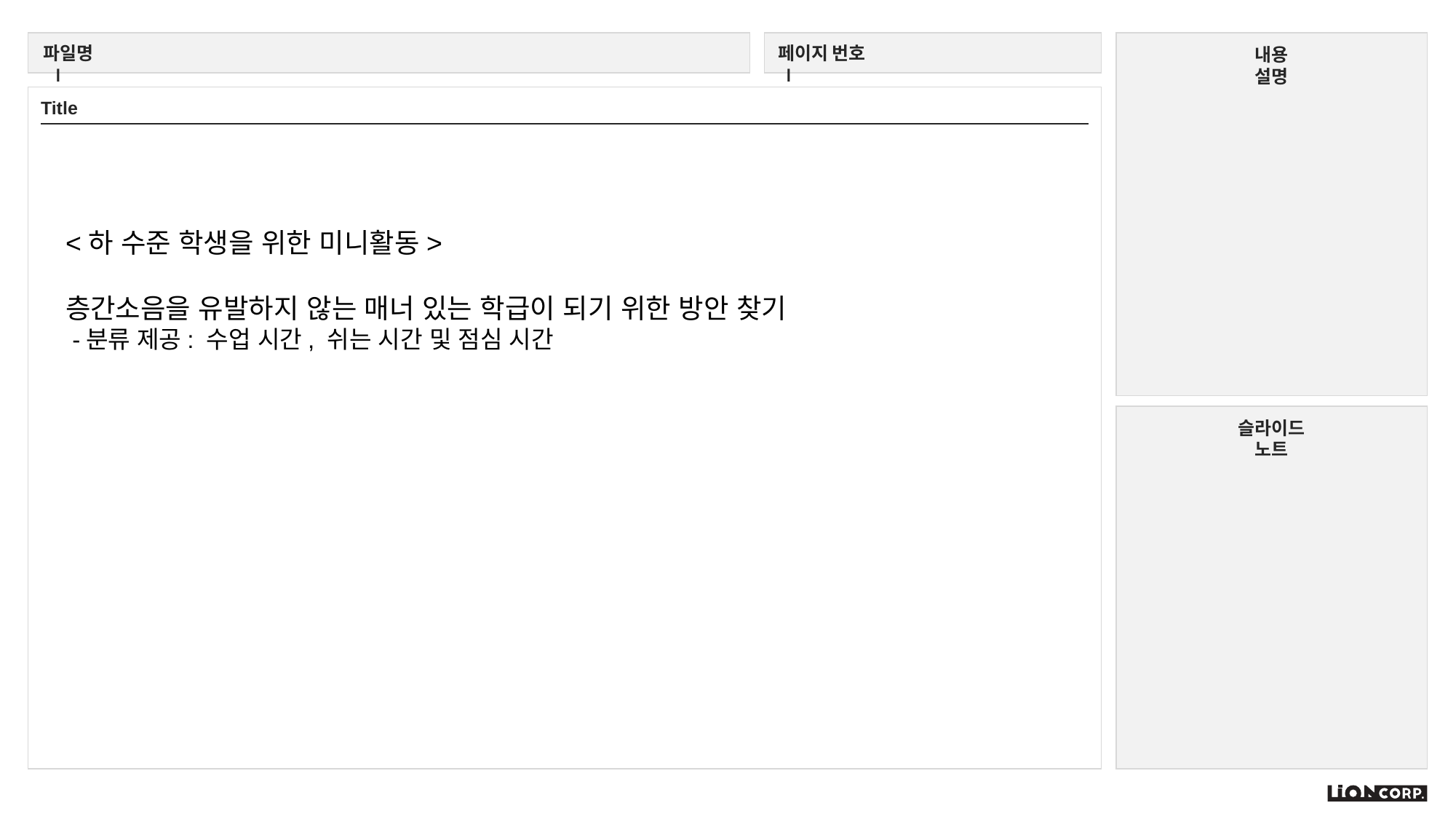

<하 수준 학생을 위한 미니활동>

층간소음을 유발하지 않는 매너 있는 학급이 되기 위한 방안 찾기
 -분류 제공: 수업 시간, 쉬는 시간 및 점심 시간